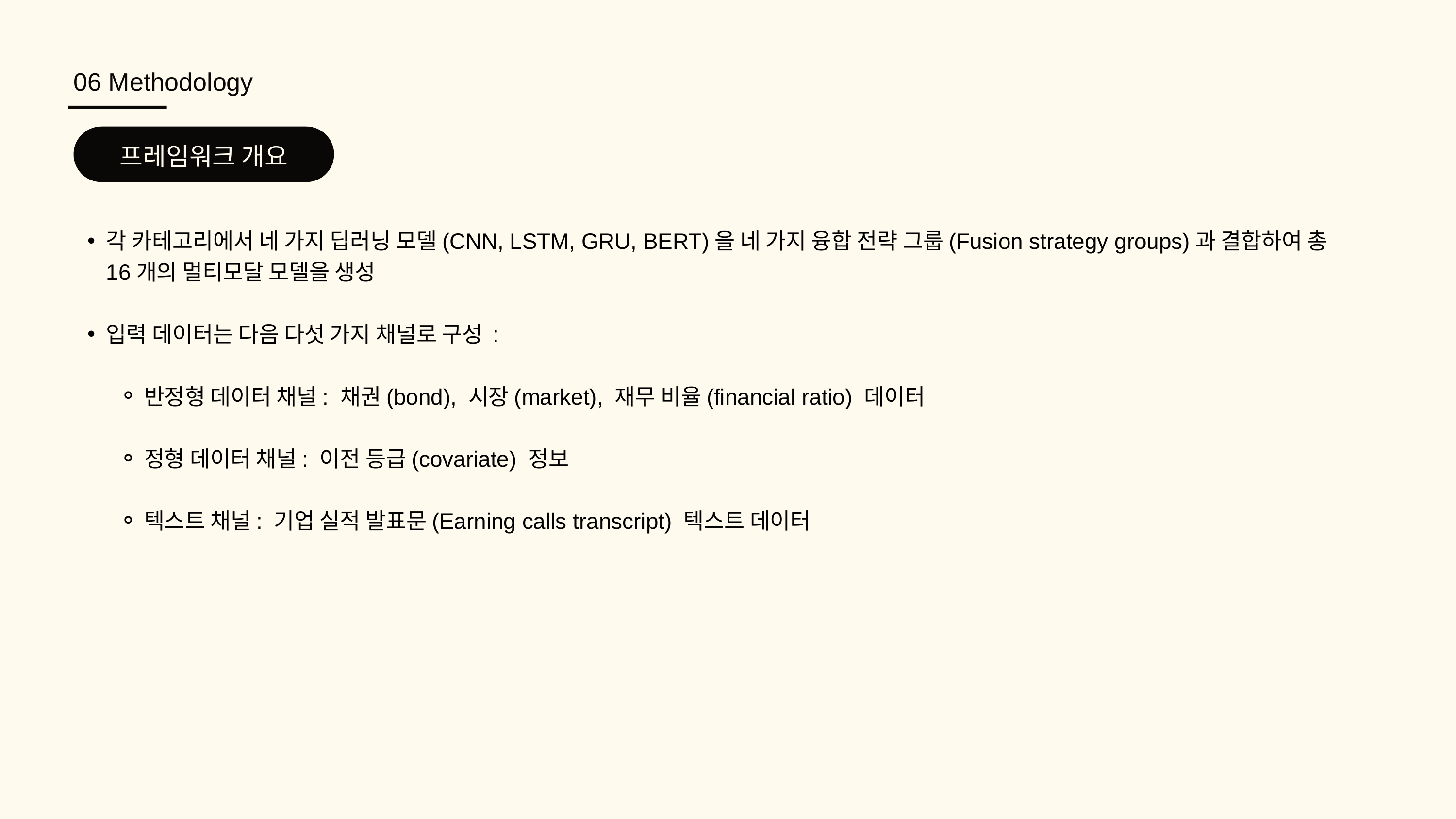

06 Methodology

프레임워크 개요

각 카테고리에서 네 가지 딥러닝 모델(CNN, LSTM, GRU, BERT)을 네 가지 융합 전략 그룹(Fusion strategy groups)과 결합하여 총 16개의 멀티모달 모델을 생성

입력 데이터는 다음 다섯 가지 채널로 구성 :

반정형 데이터 채널: 채권(bond), 시장(market), 재무 비율(financial ratio) 데이터

정형 데이터 채널: 이전 등급(covariate) 정보

텍스트 채널: 기업 실적 발표문(Earning calls transcript) 텍스트 데이터